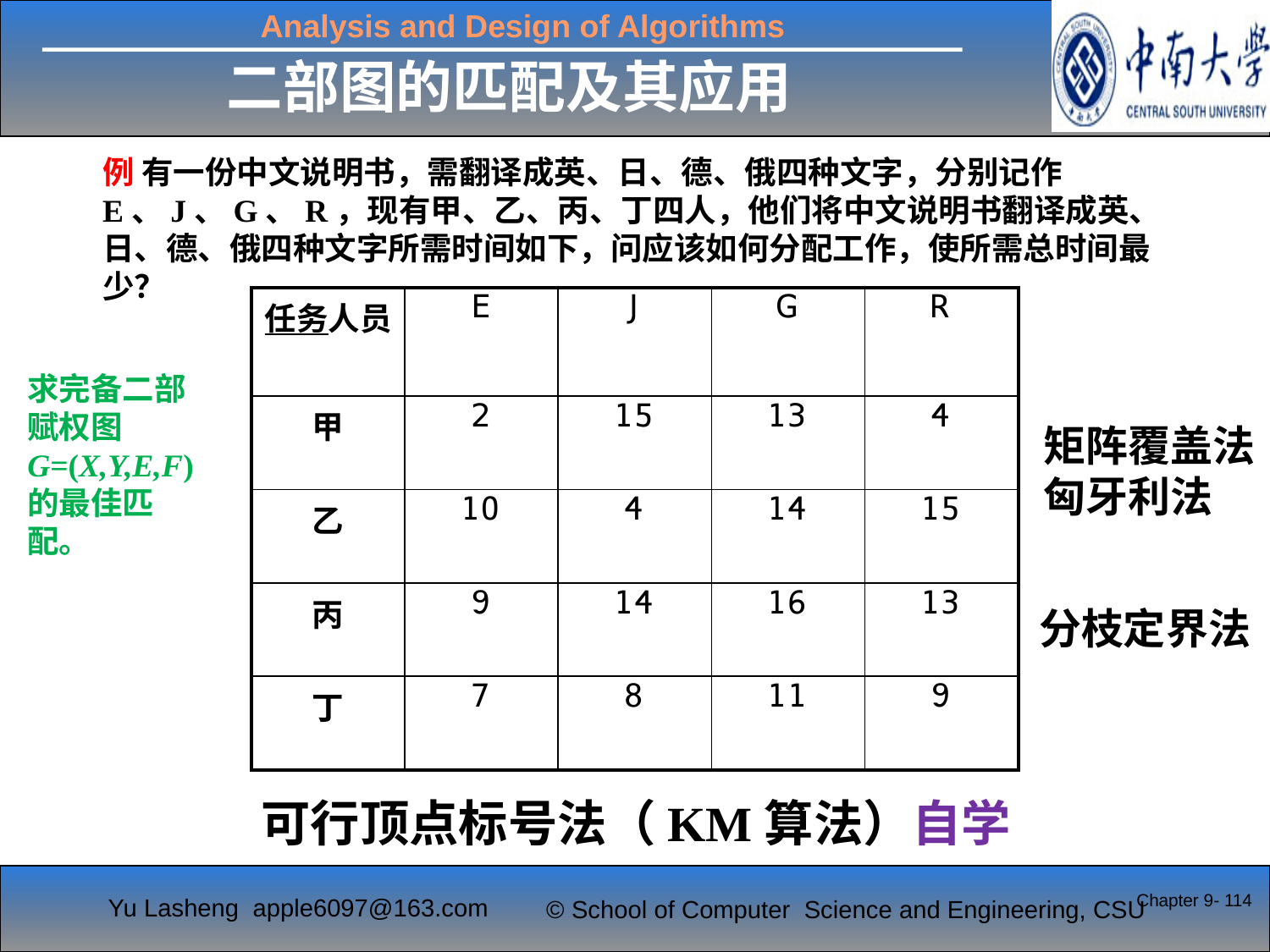

二部图的匹配及其应用
例 有一份中文说明书，需翻译成英、日、德、俄四种文字，分别记作E、J、G、R，现有甲、乙、丙、丁四人，他们将中文说明书翻译成英、日、德、俄四种文字所需时间如下，问应该如何分配工作，使所需总时间最少？
| 任务人员 | E | J | G | R |
| --- | --- | --- | --- | --- |
| 甲 | 2 | 15 | 13 | 4 |
| 乙 | 10 | 4 | 14 | 15 |
| 丙 | 9 | 14 | 16 | 13 |
| 丁 | 7 | 8 | 11 | 9 |
求完备二部赋权图G=(X,Y,E,F)的最佳匹配。
矩阵覆盖法
匈牙利法

分枝定界法
可行顶点标号法（KM算法）自学
Chapter 9- 114